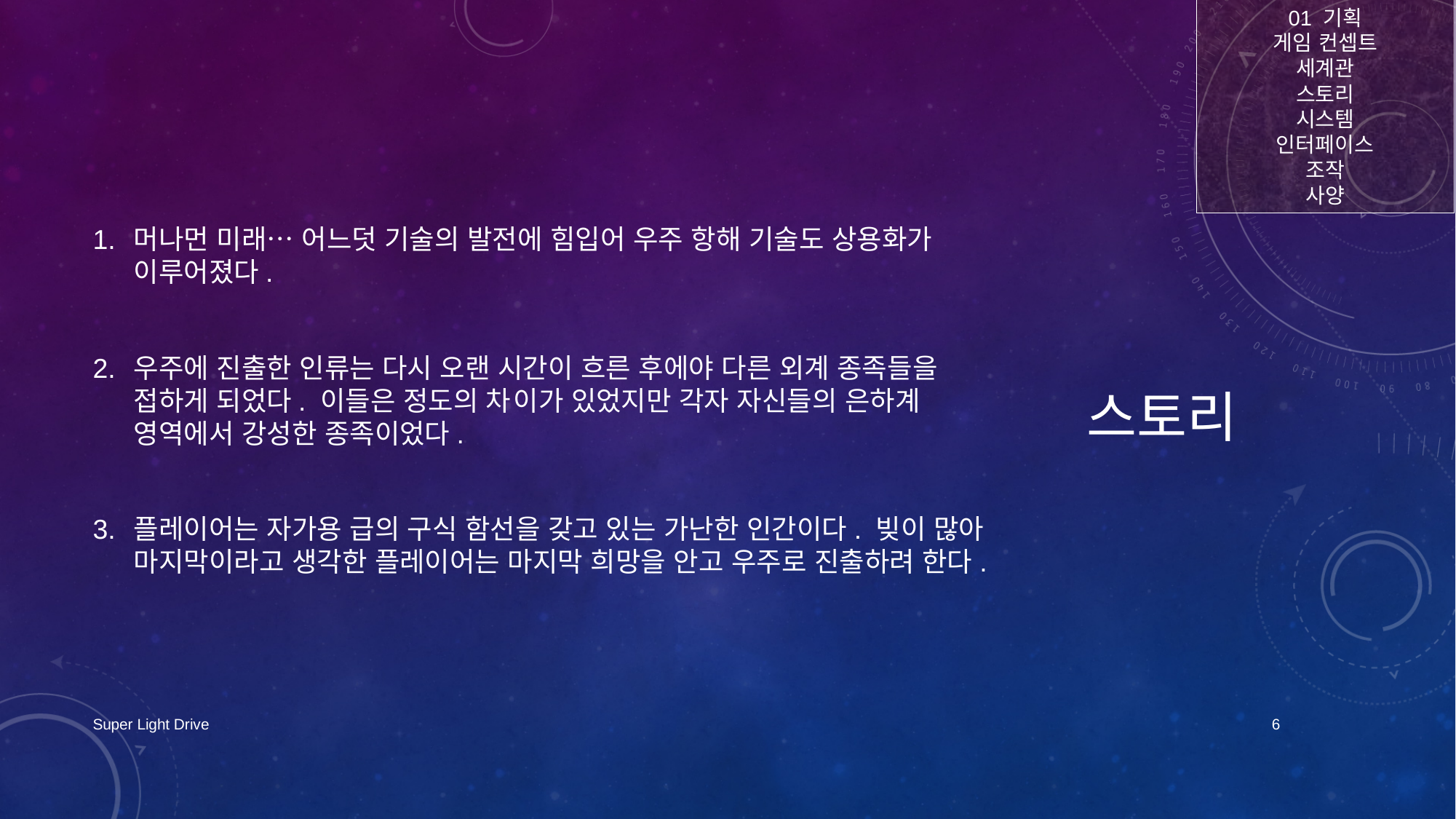

01 기획
게임 컨셉트
세계관
스토리
시스템
인터페이스
조작
사양
# 스토리

머나먼 미래… 어느덧 기술의 발전에 힘입어 우주 항해 기술도 상용화가 이루어졌다.

우주에 진출한 인류는 다시 오랜 시간이 흐른 후에야 다른 외계 종족들을 접하게 되었다. 이들은 정도의 차이가 있었지만 각자 자신들의 은하계 영역에서 강성한 종족이었다.

플레이어는 자가용 급의 구식 함선을 갖고 있는 가난한 인간이다. 빚이 많아 마지막이라고 생각한 플레이어는 마지막 희망을 안고 우주로 진출하려 한다.

Super Light Drive
6